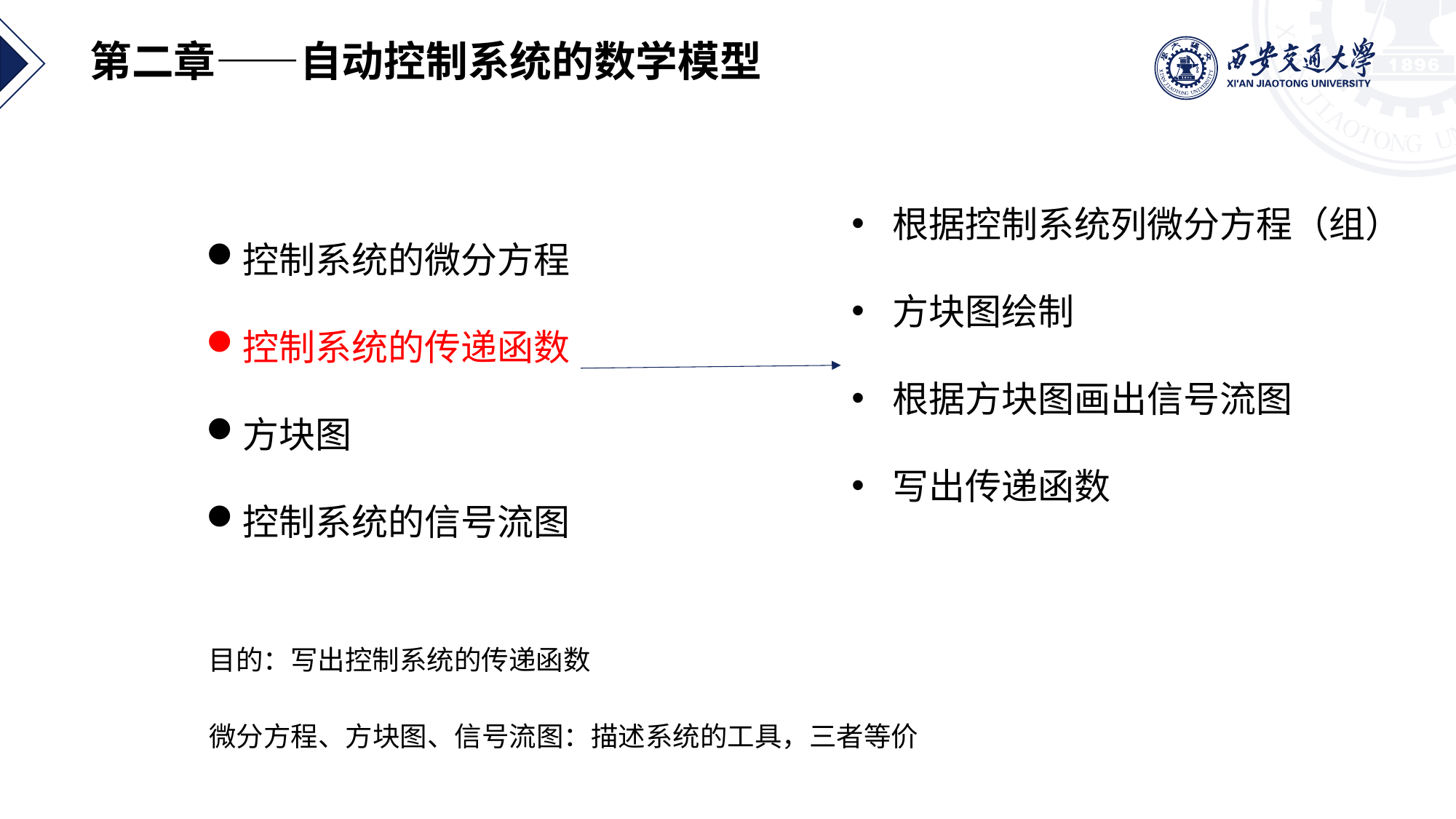

第二章——自动控制系统的数学模型
根据控制系统列微分方程（组）
方块图绘制
根据方块图画出信号流图
写出传递函数

控制系统的微分方程
控制系统的传递函数
方块图
控制系统的信号流图
目的：写出控制系统的传递函数
微分方程、方块图、信号流图：描述系统的工具，三者等价